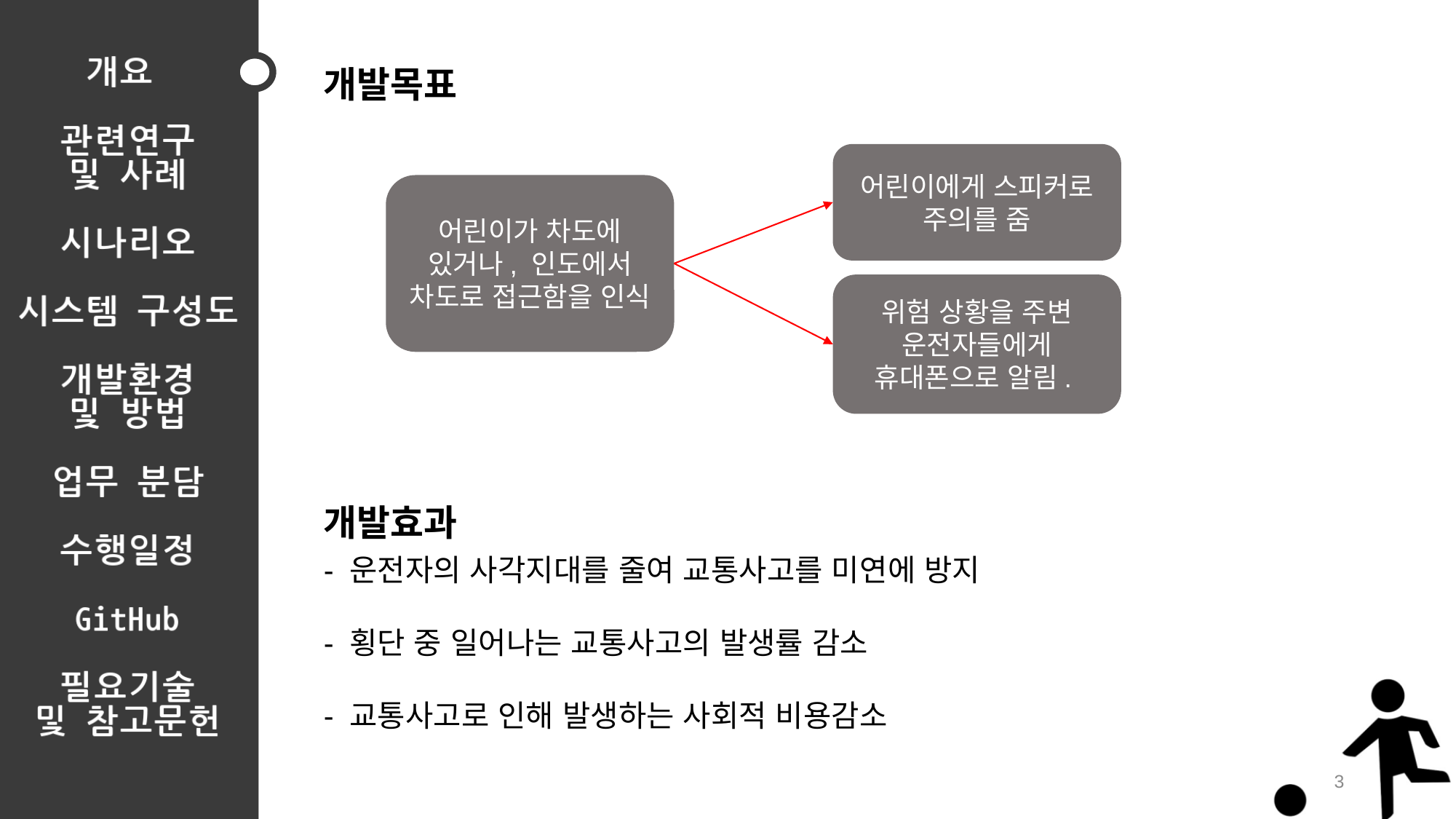

개발목표

어린이에게 스피커로 주의를 줌
어린이가 차도에 있거나, 인도에서 차도로 접근함을 인식
위험 상황을 주변 운전자들에게 휴대폰으로 알림.
개발효과

- 운전자의 사각지대를 줄여 교통사고를 미연에 방지

- 횡단 중 일어나는 교통사고의 발생률 감소

- 교통사고로 인해 발생하는 사회적 비용감소

3